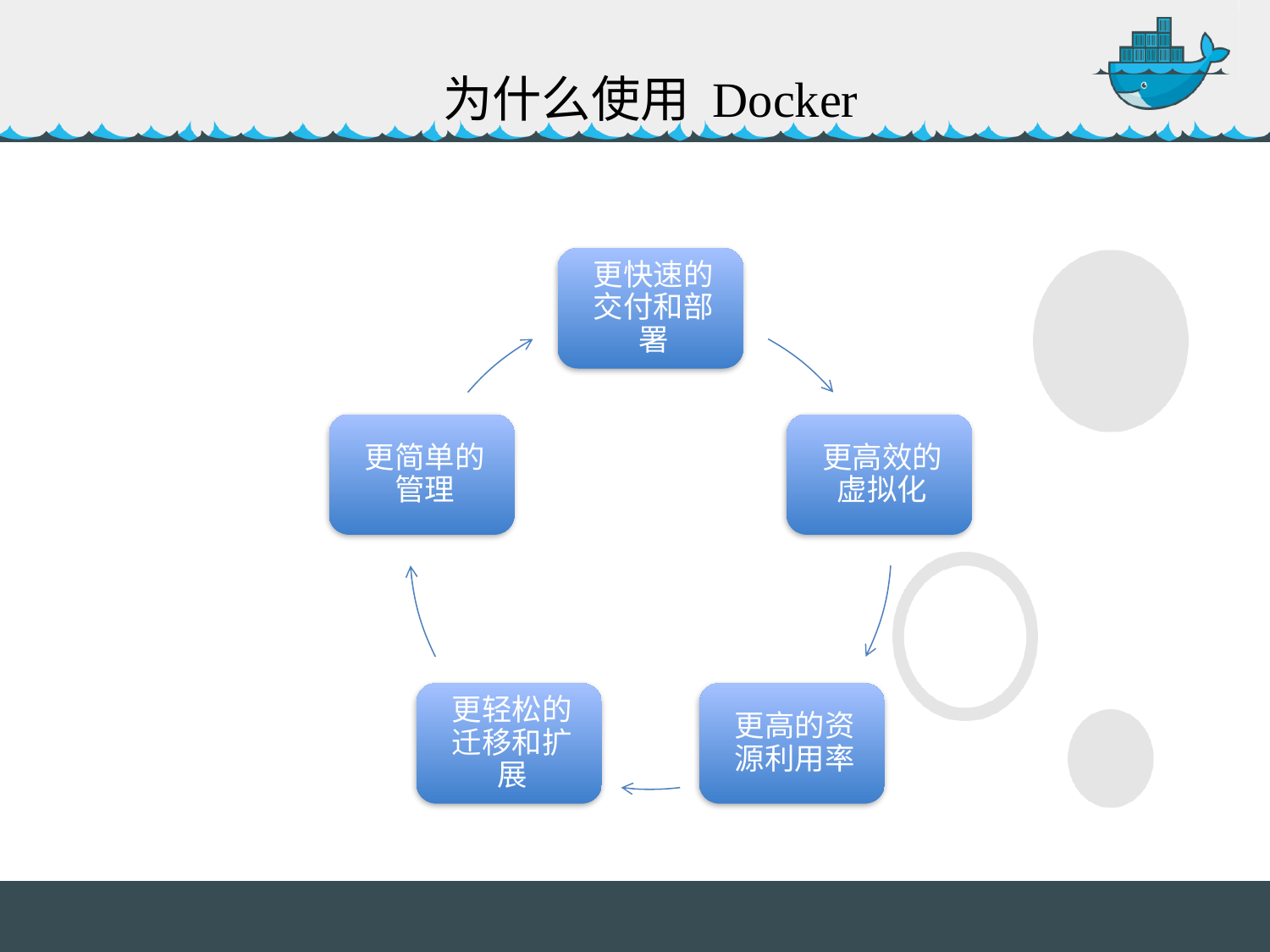

# 为什么使用 Docker
更快速的交付和部署
更高效的虚拟化
更高的资源利用率
更轻松的迁移和扩展
更简单的管理